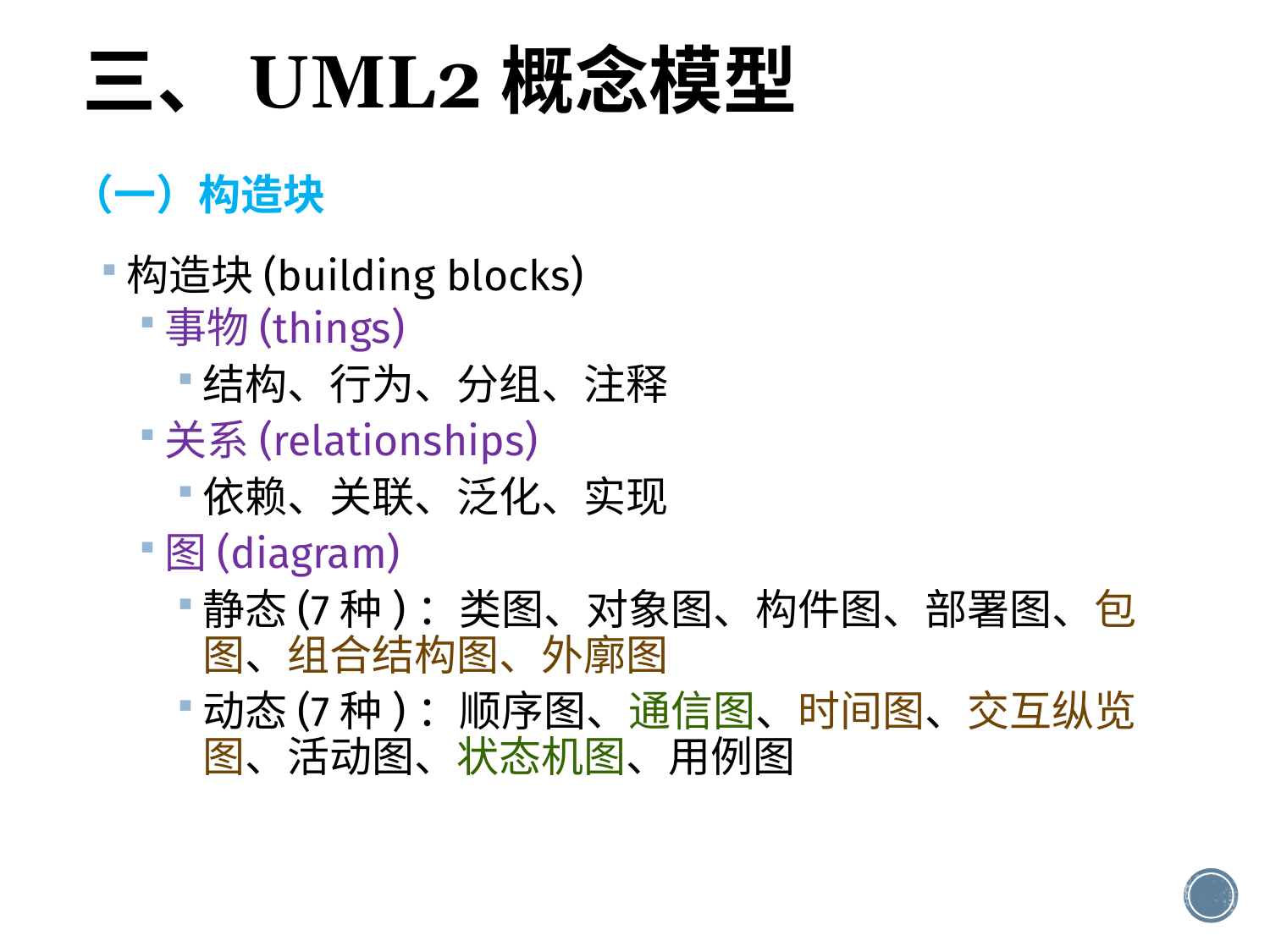

三、UML2概念模型
# （一）构造块
构造块(building blocks)
事物(things)
结构、行为、分组、注释
关系(relationships)
依赖、关联、泛化、实现
图(diagram)
静态(7种)：类图、对象图、构件图、部署图、包图、组合结构图、外廓图
动态(7种)：顺序图、通信图、时间图、交互纵览图、活动图、状态机图、用例图